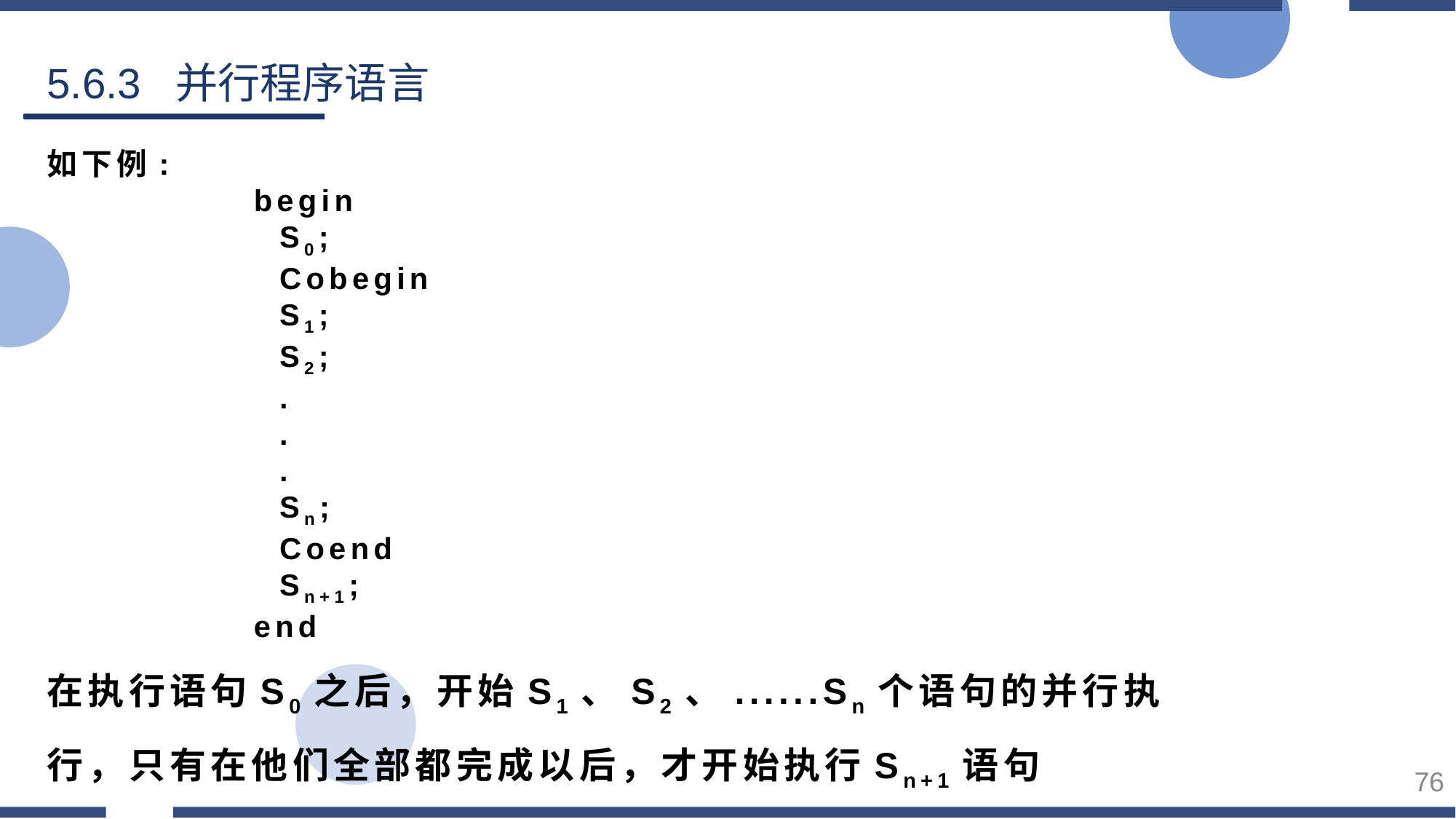

5.6.3  并行程序语言
如下例:
                begin
                  S0;
                  Cobegin
                  S1;
                  S2;
                  .
                  .
                  .
                  Sn;
                  Coend
                  Sn+1;
                end
在执行语句S0之后，开始S1、S2、......Sn个语句的并行执行，只有在他们全部都完成以后，才开始执行Sn+1语句

76